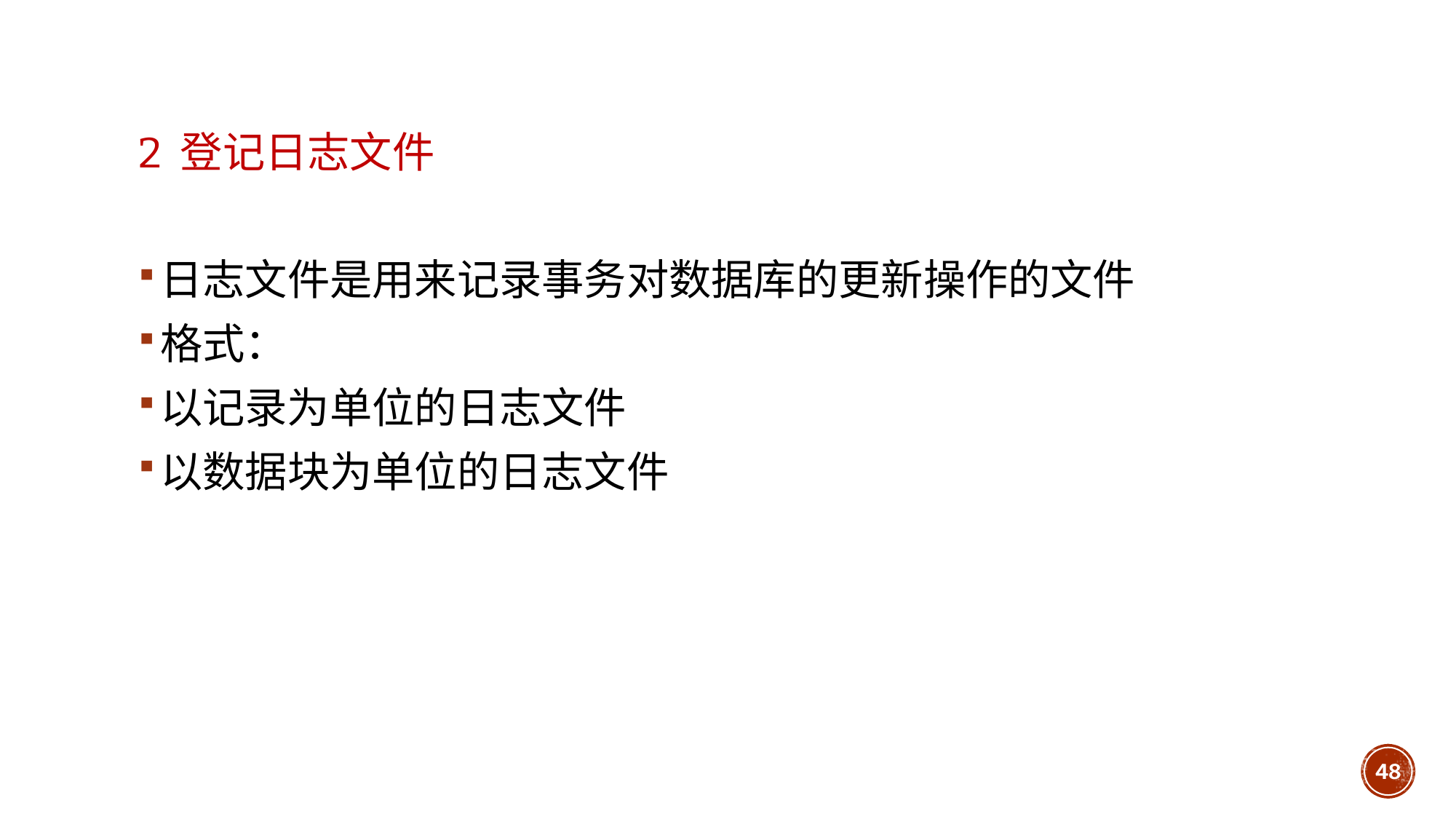

# 2 登记日志文件
日志文件是用来记录事务对数据库的更新操作的文件
格式：
以记录为单位的日志文件
以数据块为单位的日志文件
48